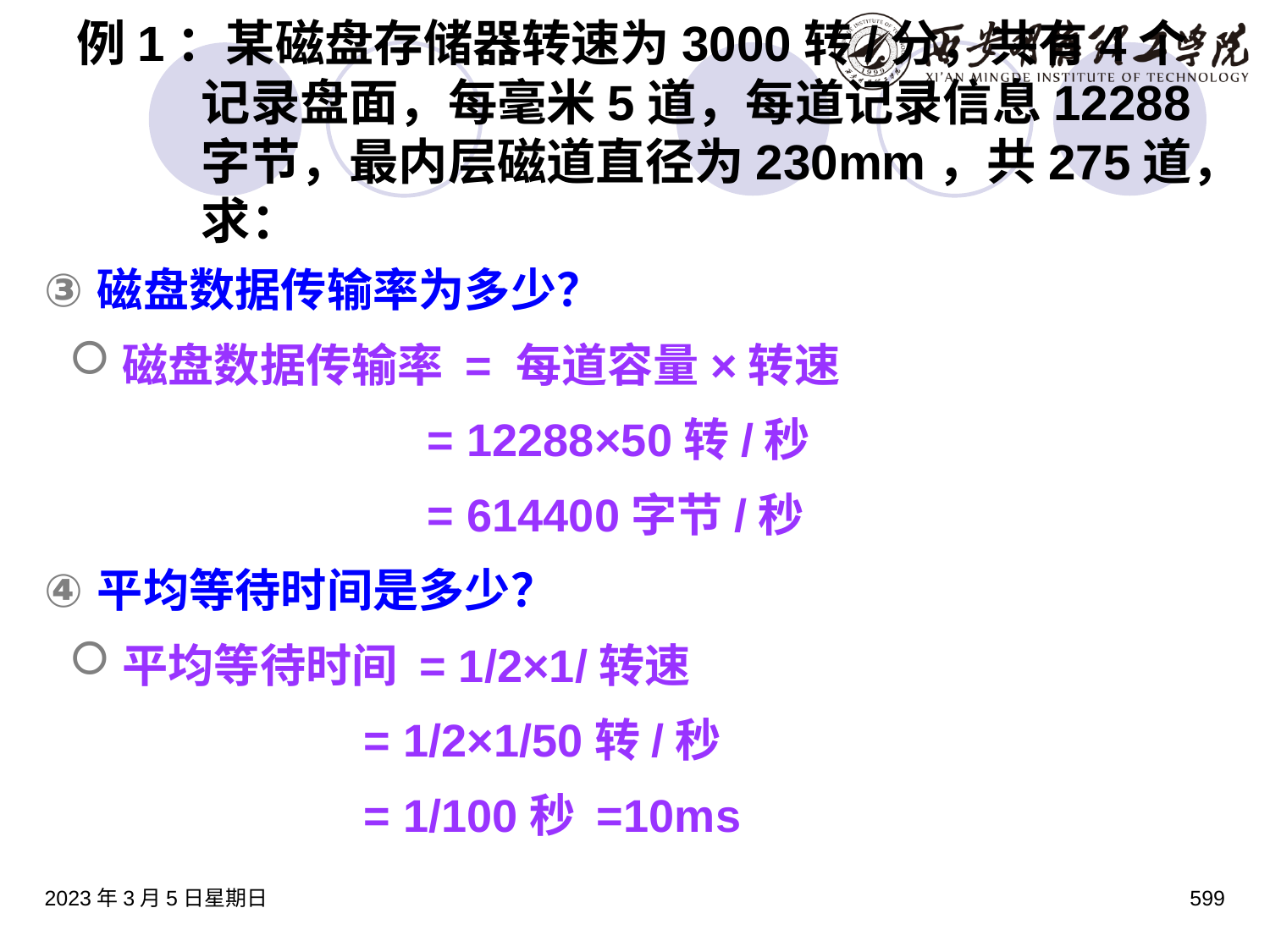

# 例1：某磁盘存储器转速为3000转/分，共有4个记录盘面，每毫米5道，每道记录信息12288字节，最内层磁道直径为230mm，共275道，求：
磁盘数据传输率为多少？
磁盘数据传输率 = 每道容量×转速
			    = 12288×50转/秒
			    = 614400字节/秒
平均等待时间是多少？
平均等待时间 = 1/2×1/转速
		         = 1/2×1/50转/秒
		         = 1/100秒 =10ms
2023年3月5日星期日
599